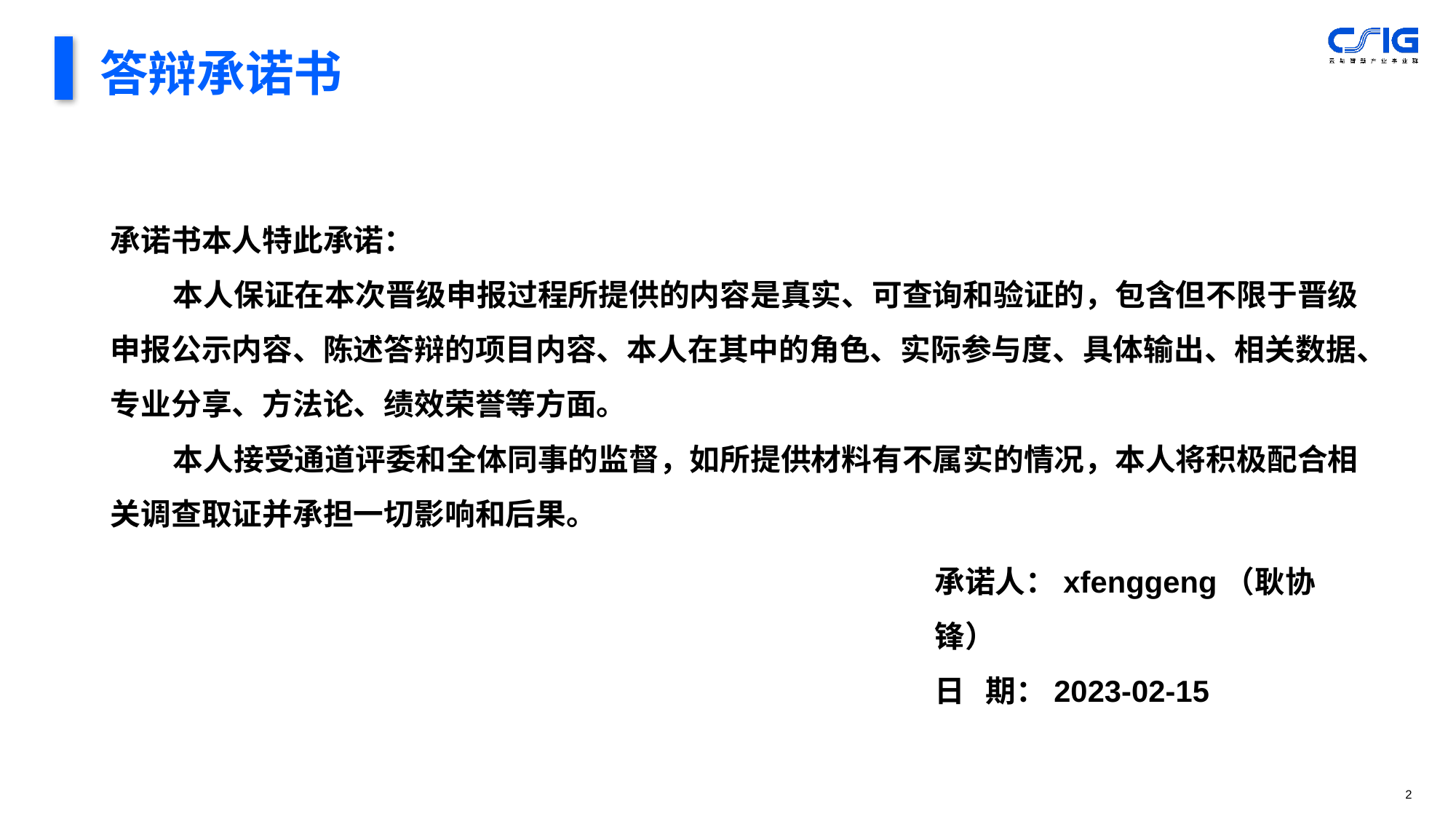

答辩承诺书

承诺书本人特此承诺：
        本人保证在本次晋级申报过程所提供的内容是真实、可查询和验证的，包含但不限于晋级申报公示内容、陈述答辩的项目内容、本人在其中的角色、实际参与度、具体输出、相关数据、专业分享、方法论、绩效荣誉等方面。
        本人接受通道评委和全体同事的监督，如所提供材料有不属实的情况，本人将积极配合相关调查取证并承担一切影响和后果。
承诺人：xfenggeng（耿协锋）
日   期：2023-02-15
2